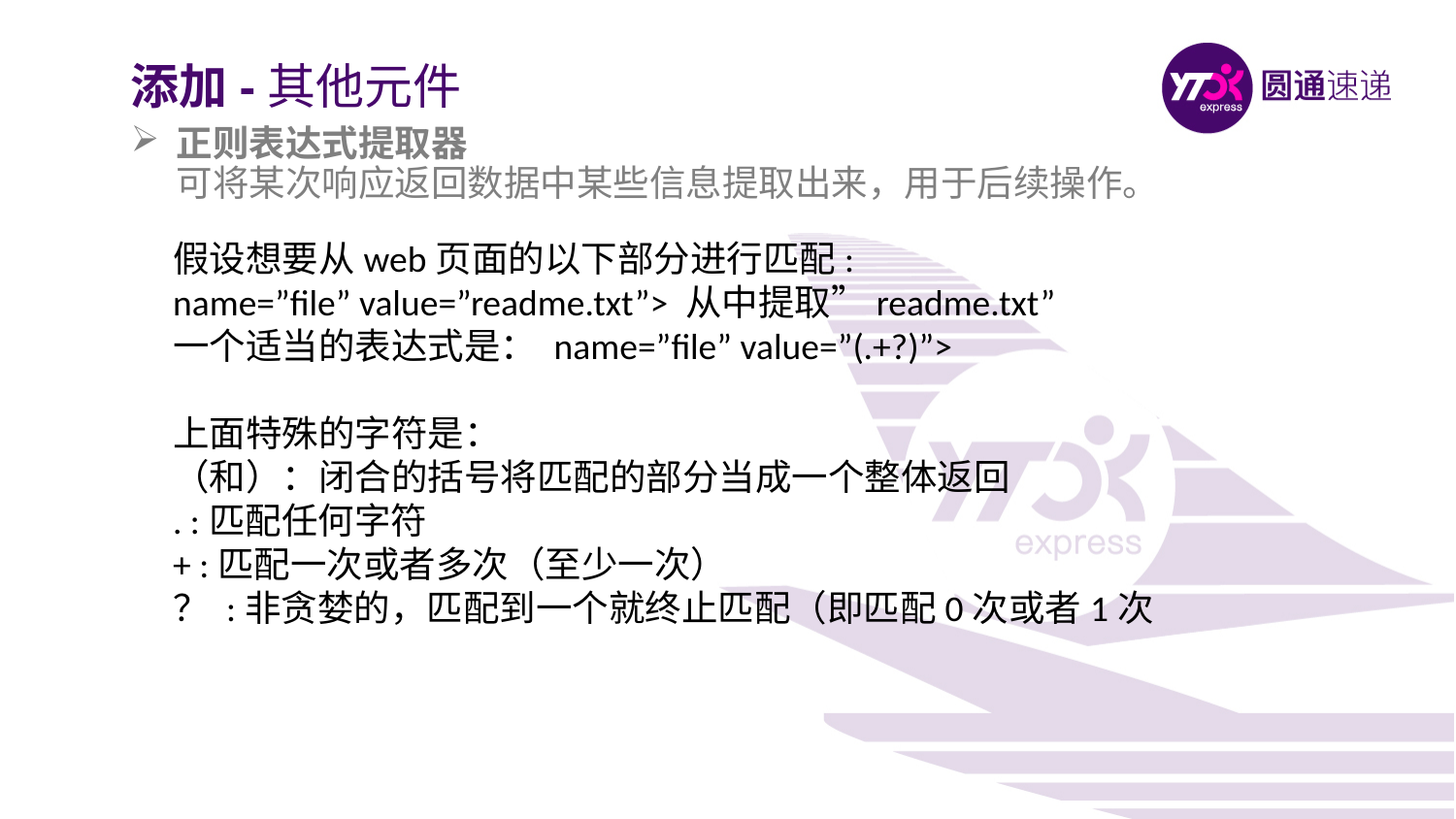

添加-其他元件
正则表达式提取器
可将某次响应返回数据中某些信息提取出来，用于后续操作。
假设想要从web页面的以下部分进行匹配: 
name=”file” value=”readme.txt”> 从中提取”readme.txt” 
一个适当的表达式是： name=”file” value=”(.+?)”>

上面特殊的字符是： 
（和）：闭合的括号将匹配的部分当成一个整体返回 
. :匹配任何字符 
+ :匹配一次或者多次（至少一次） 
？ :非贪婪的，匹配到一个就终止匹配（即匹配0次或者1次